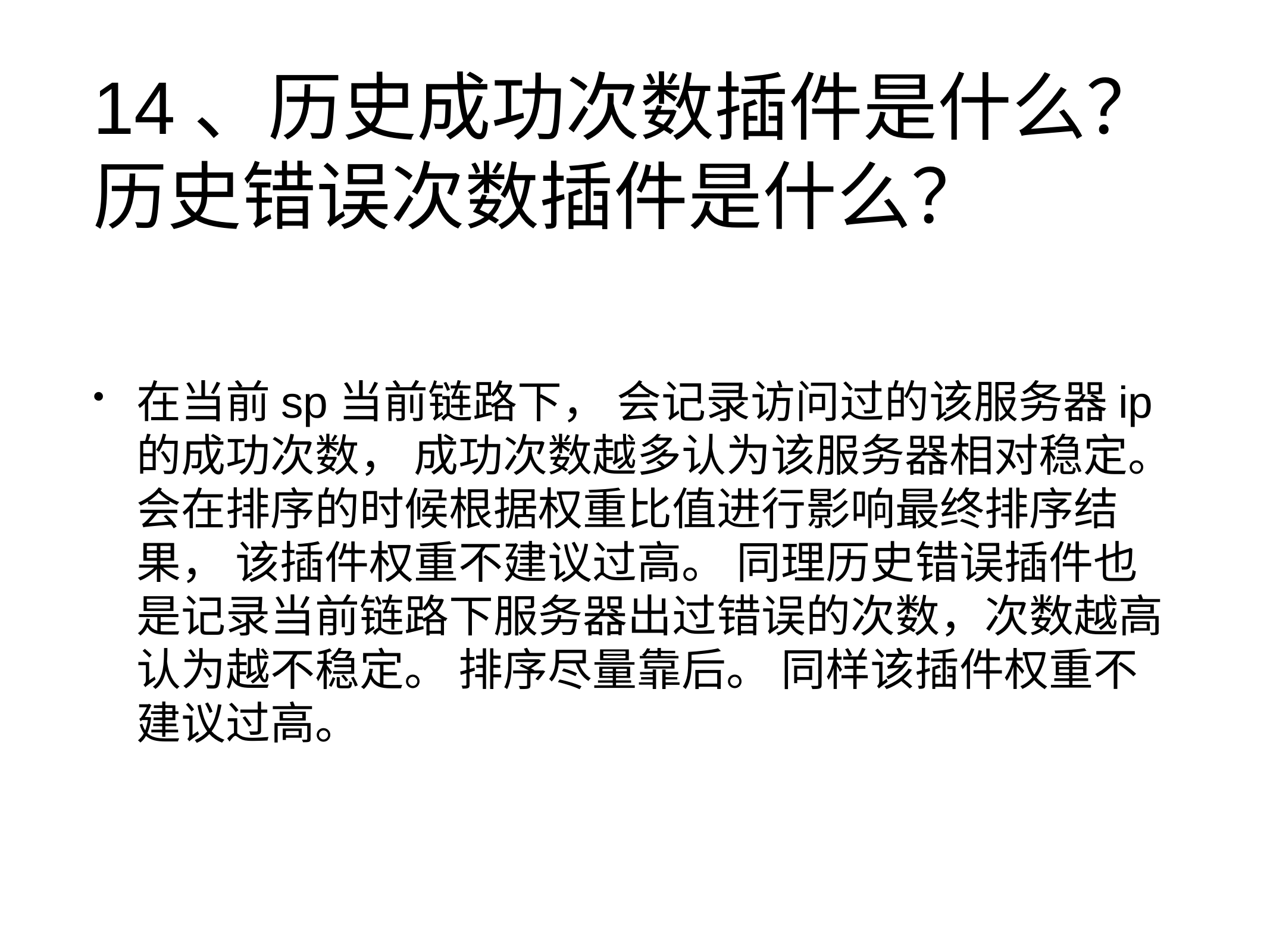

# 14、历史成功次数插件是什么？ 历史错误次数插件是什么？
在当前sp当前链路下， 会记录访问过的该服务器ip的成功次数， 成功次数越多认为该服务器相对稳定。 会在排序的时候根据权重比值进行影响最终排序结果， 该插件权重不建议过高。 同理历史错误插件也是记录当前链路下服务器出过错误的次数，次数越高认为越不稳定。 排序尽量靠后。 同样该插件权重不建议过高。